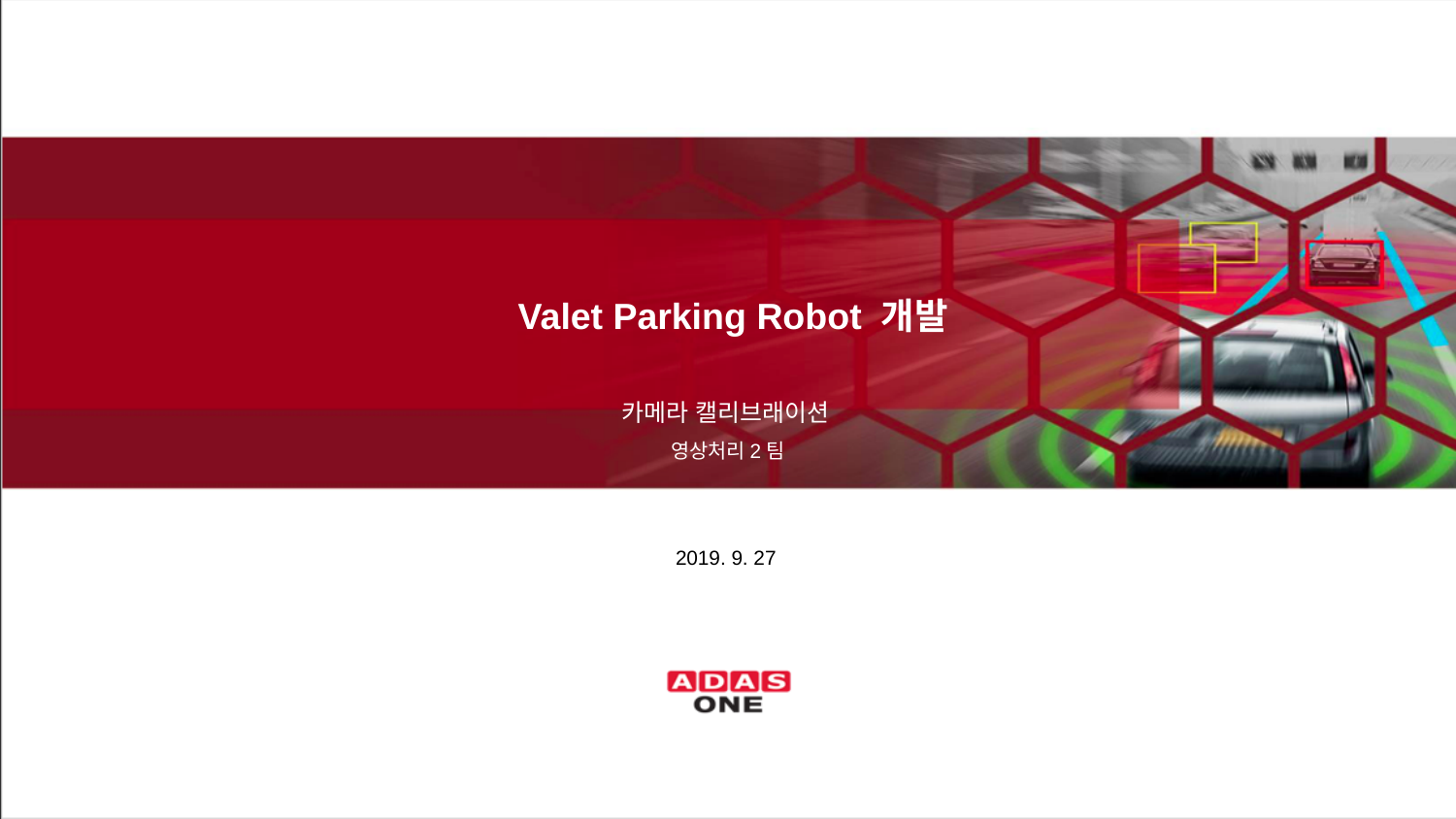

# Valet Parking Robot 개발
카메라 캘리브래이션

영상처리2팀
2019. 9. 27